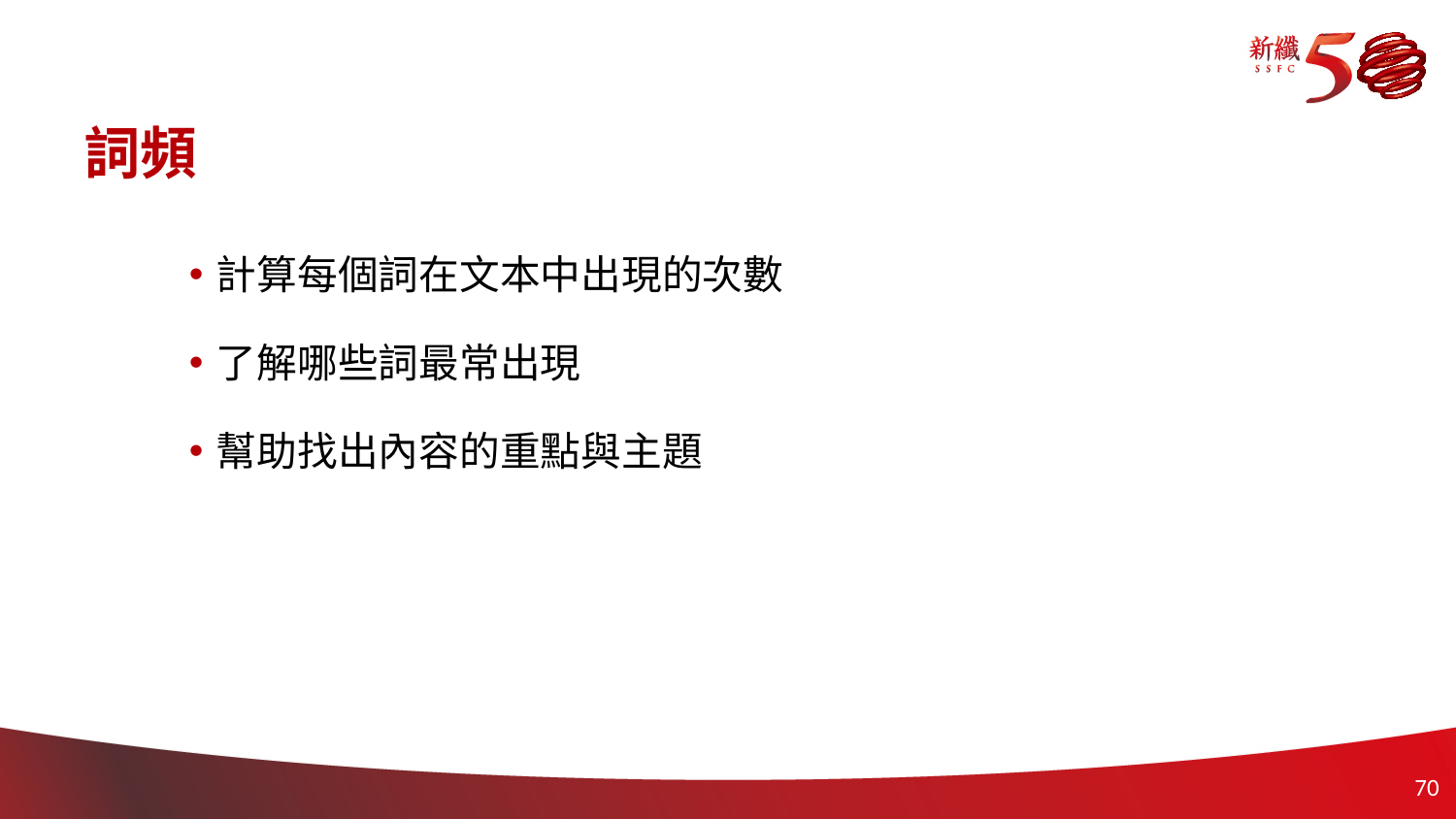

# 詞頻
計算每個詞在文本中出現的次數
了解哪些詞最常出現
幫助找出內容的重點與主題

70